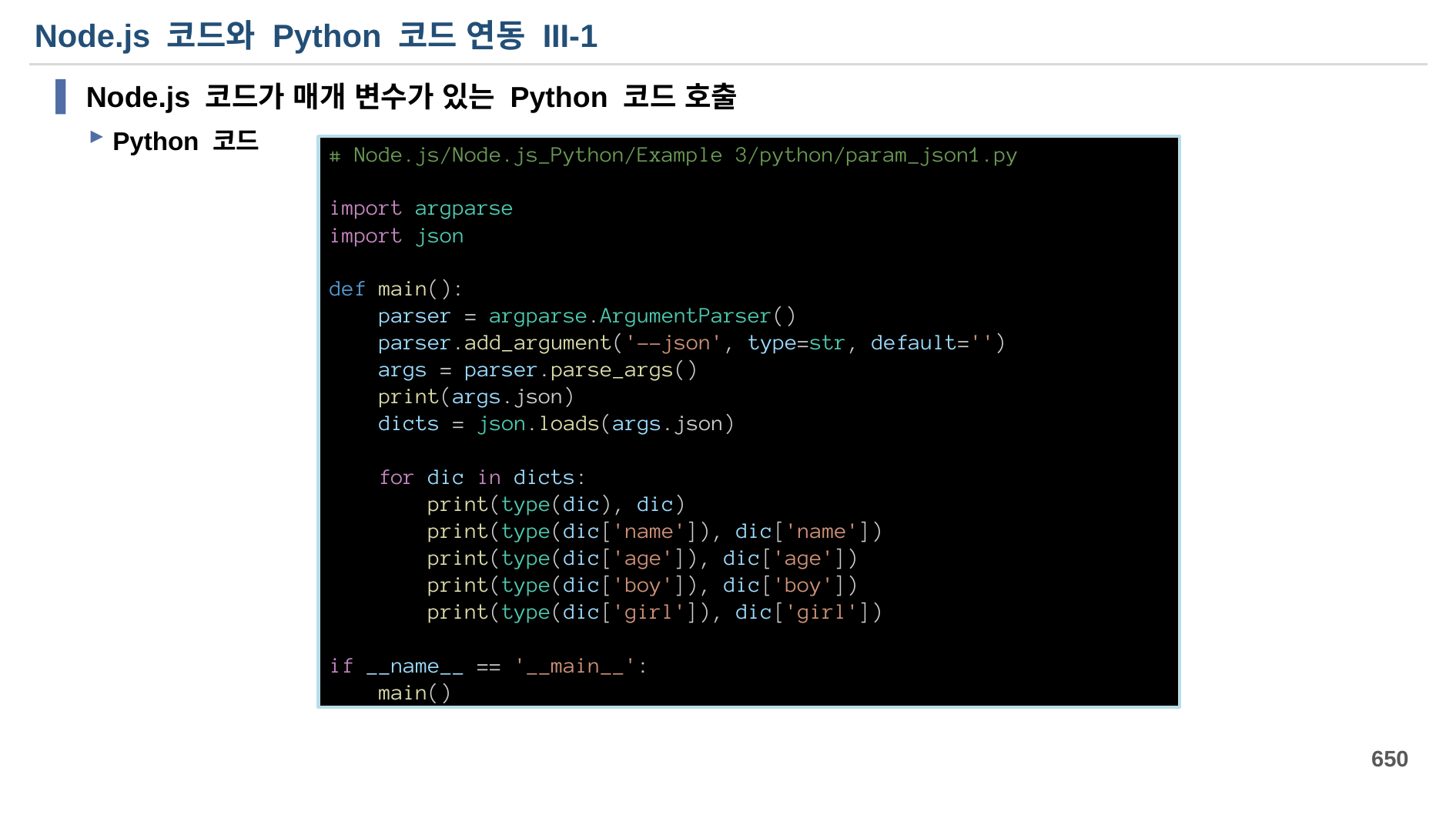

# Node.js 코드와 Python 코드 연동 III-1
Node.js 코드가 매개 변수가 있는 Python 코드 호출
Python 코드

변수들를 console.log()를 이용해 그 값을 확인 하고 type( )을 이용해 변수의 데이터 형을 확인 해보세요.

# Node.js/Node.js_Python/Example 3/python/param_json1.py
import argparse
import json
def main():
    parser = argparse.ArgumentParser()
    parser.add_argument('--json', type=str, default='')
    args = parser.parse_args()
    print(args.json)
    dicts = json.loads(args.json)

    for dic in dicts:
        print(type(dic), dic)
        print(type(dic['name']), dic['name'])
        print(type(dic['age']), dic['age'])
        print(type(dic['boy']), dic['boy'])
        print(type(dic['girl']), dic['girl'])

if __name__ == '__main__':
    main()
650